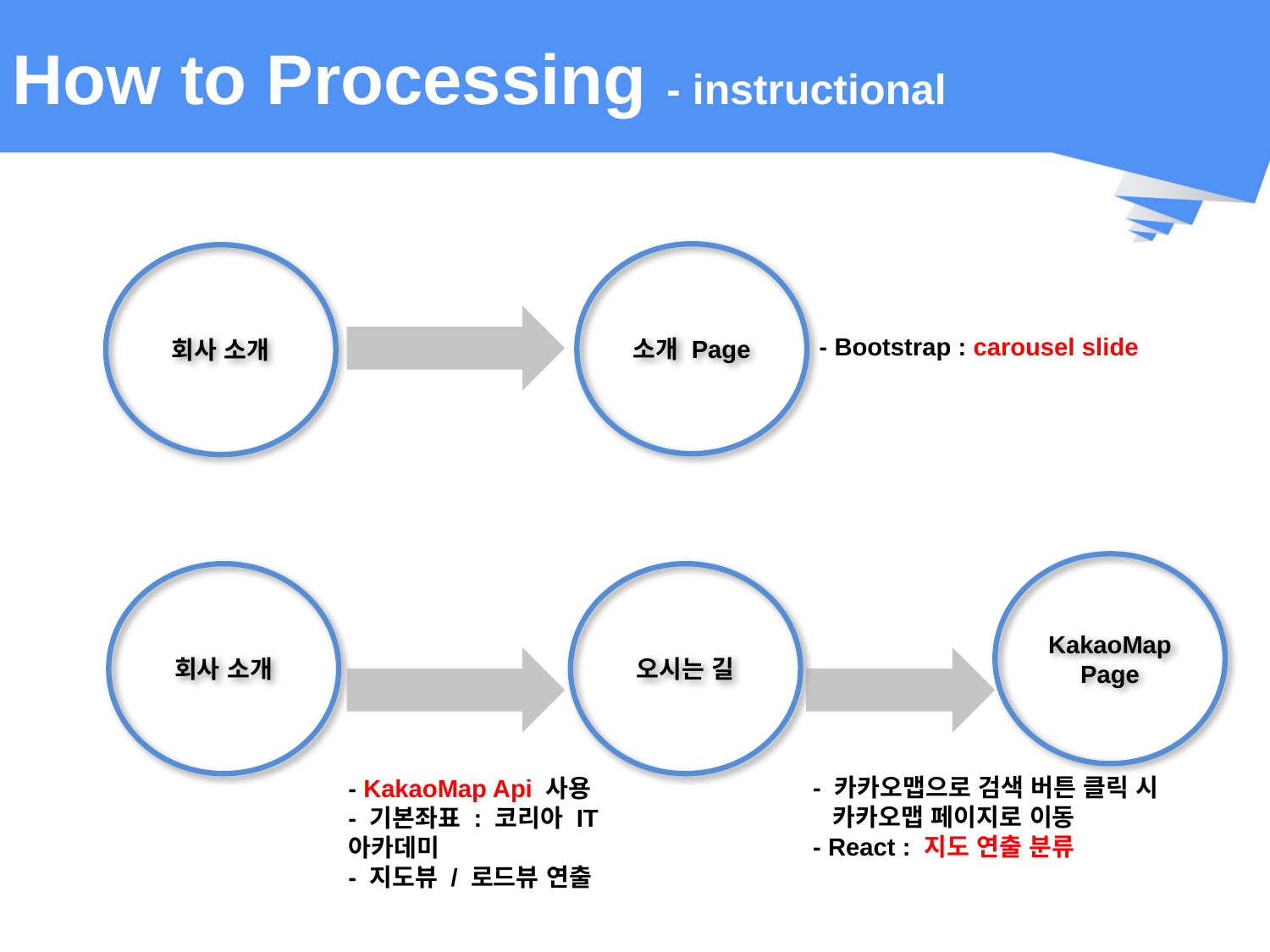

# How to Processing - instructional
소개 Page
회사 소개

- Bootstrap : carousel slide
KakaoMap
Page
회사 소개
오시는 길

- 카카오맵으로 검색 버튼 클릭 시
  카카오맵 페이지로 이동
- React : 지도 연출 분류
- KakaoMap Api 사용
- 기본좌표 : 코리아 IT 아카데미
- 지도뷰 / 로드뷰 연출